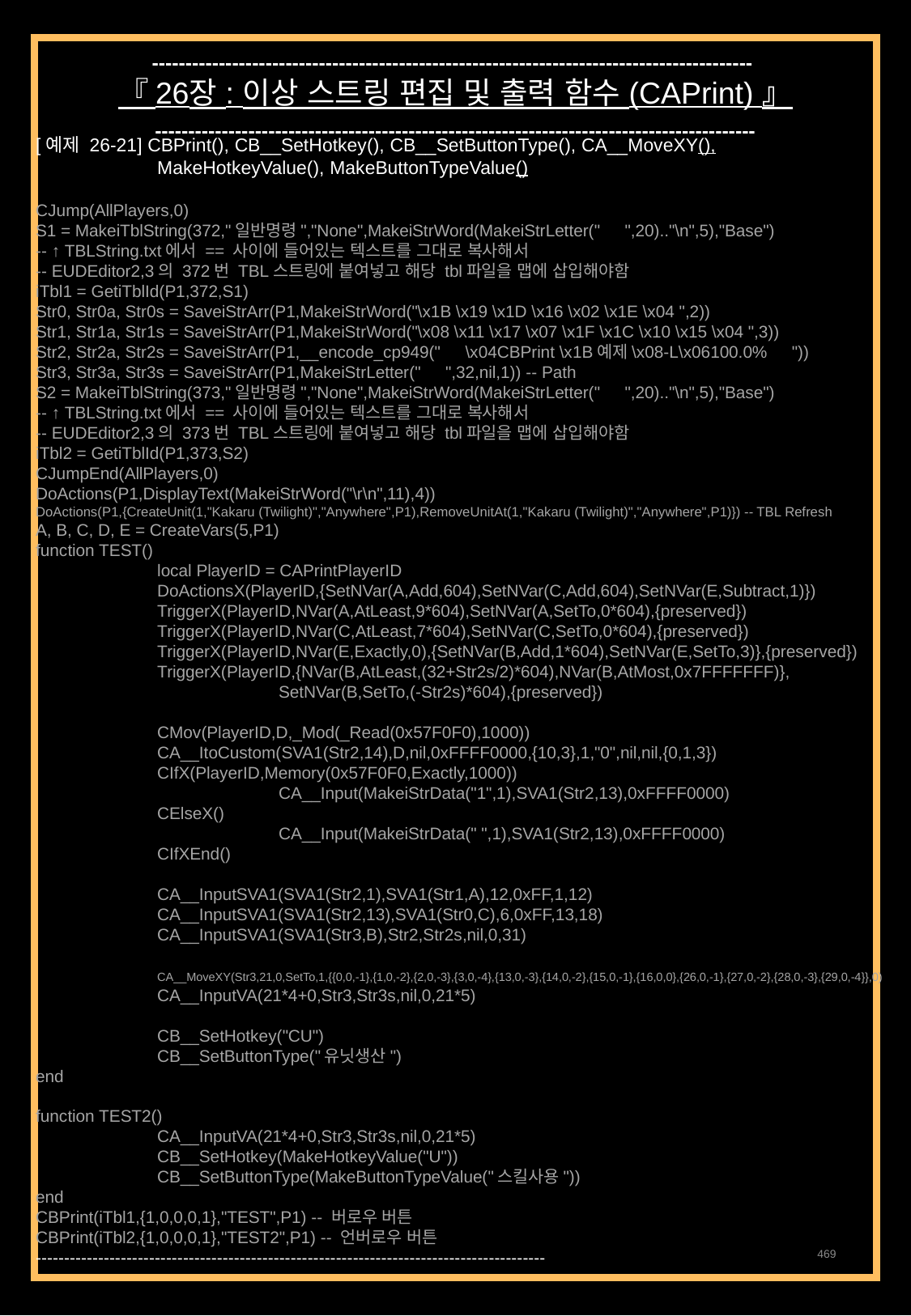

------------------------------------------------------------------------------------------
『 26장 : 이상 스트링 편집 및 출력 함수 (CAPrint) 』
------------------------------------------------------------------------------------------
[예제 26-21] CBPrint(), CB__SetHotkey(), CB__SetButtonType(), CA__MoveXY(),
	MakeHotkeyValue(), MakeButtonTypeValue()

CJump(AllPlayers,0)
S1 = MakeiTblString(372,"일반명령","None",MakeiStrWord(MakeiStrLetter("　",20).."\n",5),"Base")
-- ↑ TBLString.txt에서 == 사이에 들어있는 텍스트를 그대로 복사해서
-- EUDEditor2,3의 372번 TBL스트링에 붙여넣고 해당 tbl파일을 맵에 삽입해야함
iTbl1 = GetiTblId(P1,372,S1)
Str0, Str0a, Str0s = SaveiStrArr(P1,MakeiStrWord("\x1B \x19 \x1D \x16 \x02 \x1E \x04 ",2))
Str1, Str1a, Str1s = SaveiStrArr(P1,MakeiStrWord("\x08 \x11 \x17 \x07 \x1F \x1C \x10 \x15 \x04 ",3))
Str2, Str2a, Str2s = SaveiStrArr(P1,__encode_cp949("　\x04CBPrint \x1B예제\x08-L\x06100.0%　"))
Str3, Str3a, Str3s = SaveiStrArr(P1,MakeiStrLetter("　",32,nil,1)) -- Path
S2 = MakeiTblString(373,"일반명령","None",MakeiStrWord(MakeiStrLetter("　",20).."\n",5),"Base")
-- ↑ TBLString.txt에서 == 사이에 들어있는 텍스트를 그대로 복사해서
-- EUDEditor2,3의 373번 TBL스트링에 붙여넣고 해당 tbl파일을 맵에 삽입해야함
iTbl2 = GetiTblId(P1,373,S2)
CJumpEnd(AllPlayers,0)
DoActions(P1,DisplayText(MakeiStrWord("\r\n",11),4))
DoActions(P1,{CreateUnit(1,"Kakaru (Twilight)","Anywhere",P1),RemoveUnitAt(1,"Kakaru (Twilight)","Anywhere",P1)}) -- TBL Refresh
A, B, C, D, E = CreateVars(5,P1)
function TEST()
	local PlayerID = CAPrintPlayerID
	DoActionsX(PlayerID,{SetNVar(A,Add,604),SetNVar(C,Add,604),SetNVar(E,Subtract,1)})
	TriggerX(PlayerID,NVar(A,AtLeast,9*604),SetNVar(A,SetTo,0*604),{preserved})
	TriggerX(PlayerID,NVar(C,AtLeast,7*604),SetNVar(C,SetTo,0*604),{preserved})
	TriggerX(PlayerID,NVar(E,Exactly,0),{SetNVar(B,Add,1*604),SetNVar(E,SetTo,3)},{preserved})
	TriggerX(PlayerID,{NVar(B,AtLeast,(32+Str2s/2)*604),NVar(B,AtMost,0x7FFFFFFF)},
		SetNVar(B,SetTo,(-Str2s)*604),{preserved})

	CMov(PlayerID,D,_Mod(_Read(0x57F0F0),1000))
	CA__ItoCustom(SVA1(Str2,14),D,nil,0xFFFF0000,{10,3},1,"0",nil,nil,{0,1,3})
	CIfX(PlayerID,Memory(0x57F0F0,Exactly,1000))
		CA__Input(MakeiStrData("1",1),SVA1(Str2,13),0xFFFF0000)
	CElseX()
		CA__Input(MakeiStrData(" ",1),SVA1(Str2,13),0xFFFF0000)
	CIfXEnd()

	CA__InputSVA1(SVA1(Str2,1),SVA1(Str1,A),12,0xFF,1,12)
	CA__InputSVA1(SVA1(Str2,13),SVA1(Str0,C),6,0xFF,13,18)
	CA__InputSVA1(SVA1(Str3,B),Str2,Str2s,nil,0,31)

	CA__MoveXY(Str3,21,0,SetTo,1,{{0,0,-1},{1,0,-2},{2,0,-3},{3,0,-4},{13,0,-3},{14,0,-2},{15,0,-1},{16,0,0},{26,0,-1},{27,0,-2},{28,0,-3},{29,0,-4}},0)
	CA__InputVA(21*4+0,Str3,Str3s,nil,0,21*5)

	CB__SetHotkey("CU")
	CB__SetButtonType("유닛생산")
end

function TEST2()
	CA__InputVA(21*4+0,Str3,Str3s,nil,0,21*5)
	CB__SetHotkey(MakeHotkeyValue("U"))
	CB__SetButtonType(MakeButtonTypeValue("스킬사용"))
end
CBPrint(iTbl1,{1,0,0,0,1},"TEST",P1) -- 버로우 버튼
CBPrint(iTbl2,{1,0,0,0,1},"TEST2",P1) -- 언버로우 버튼
------------------------------------------------------------------------------------------
469